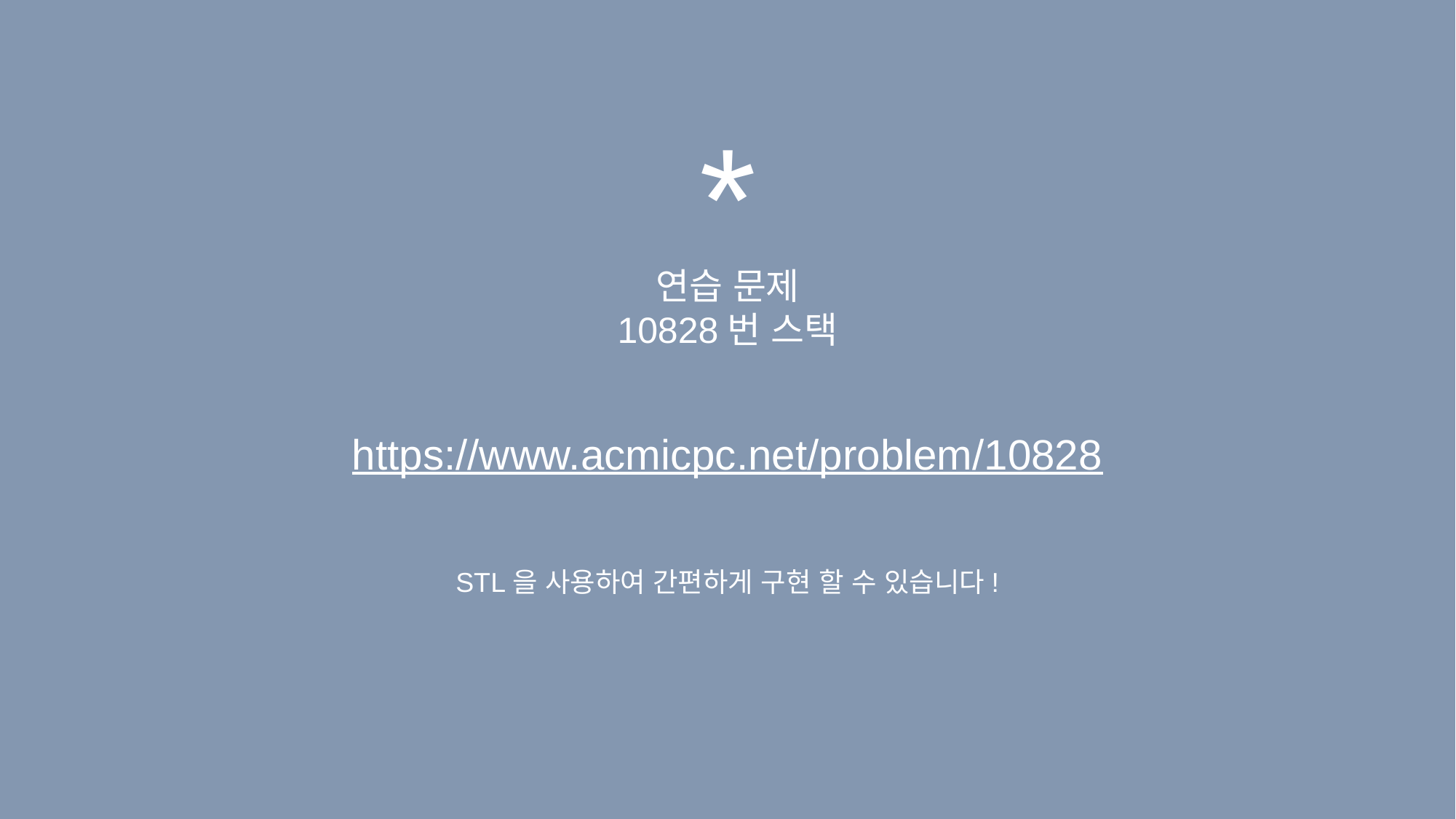

*
연습 문제
10828번 스택

https://www.acmicpc.net/problem/10828
STL을 사용하여 간편하게 구현 할 수 있습니다!